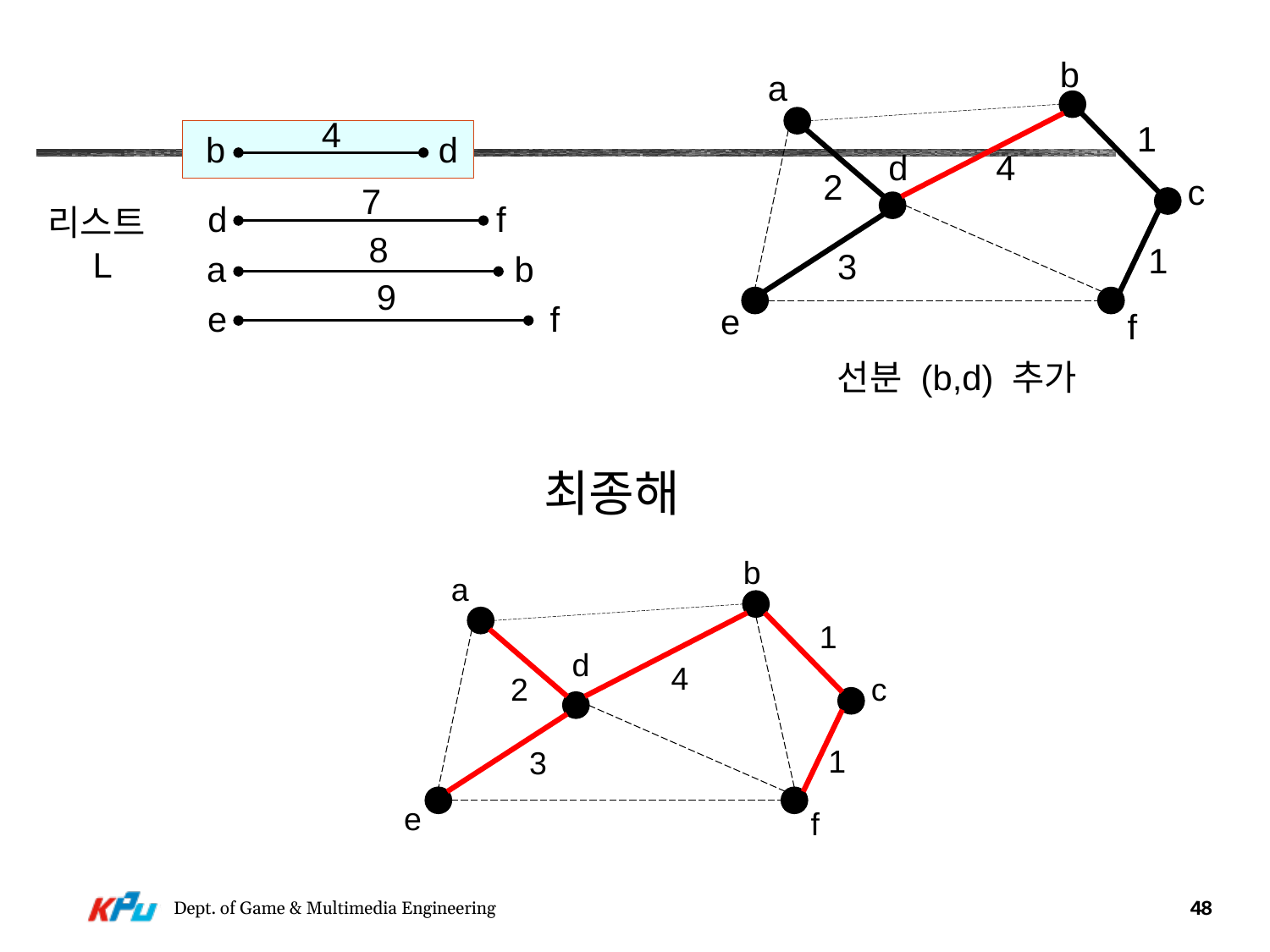

#
b
a

4

1

b
d
d
4
2
c
7

d
f

리스트
L
8
1
3
a
b
9

e
f
e
f
선분 (b,d) 추가
최종해
b
a

1
d
4
2
c

1
3

e
f
Dept. of Game & Multimedia Engineering
48